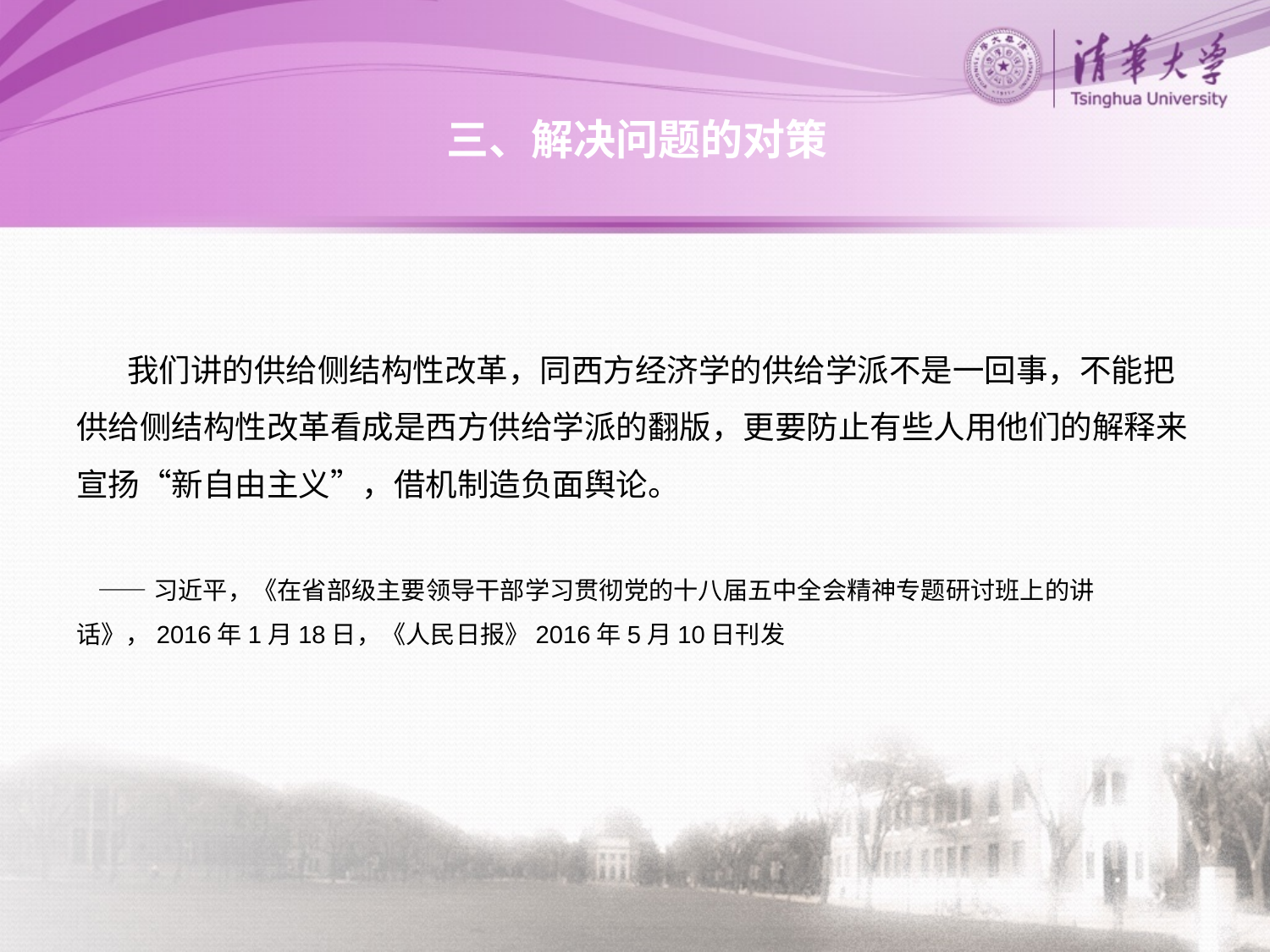

# 三、解决问题的对策

      我们讲的供给侧结构性改革，同西方经济学的供给学派不是一回事，不能把供给侧结构性改革看成是西方供给学派的翻版，更要防止有些人用他们的解释来宣扬“新自由主义”，借机制造负面舆论。

    ——习近平，《在省部级主要领导干部学习贯彻党的十八届五中全会精神专题研讨班上的讲话》，2016年1月18日，《人民日报》2016年5月10日刊发